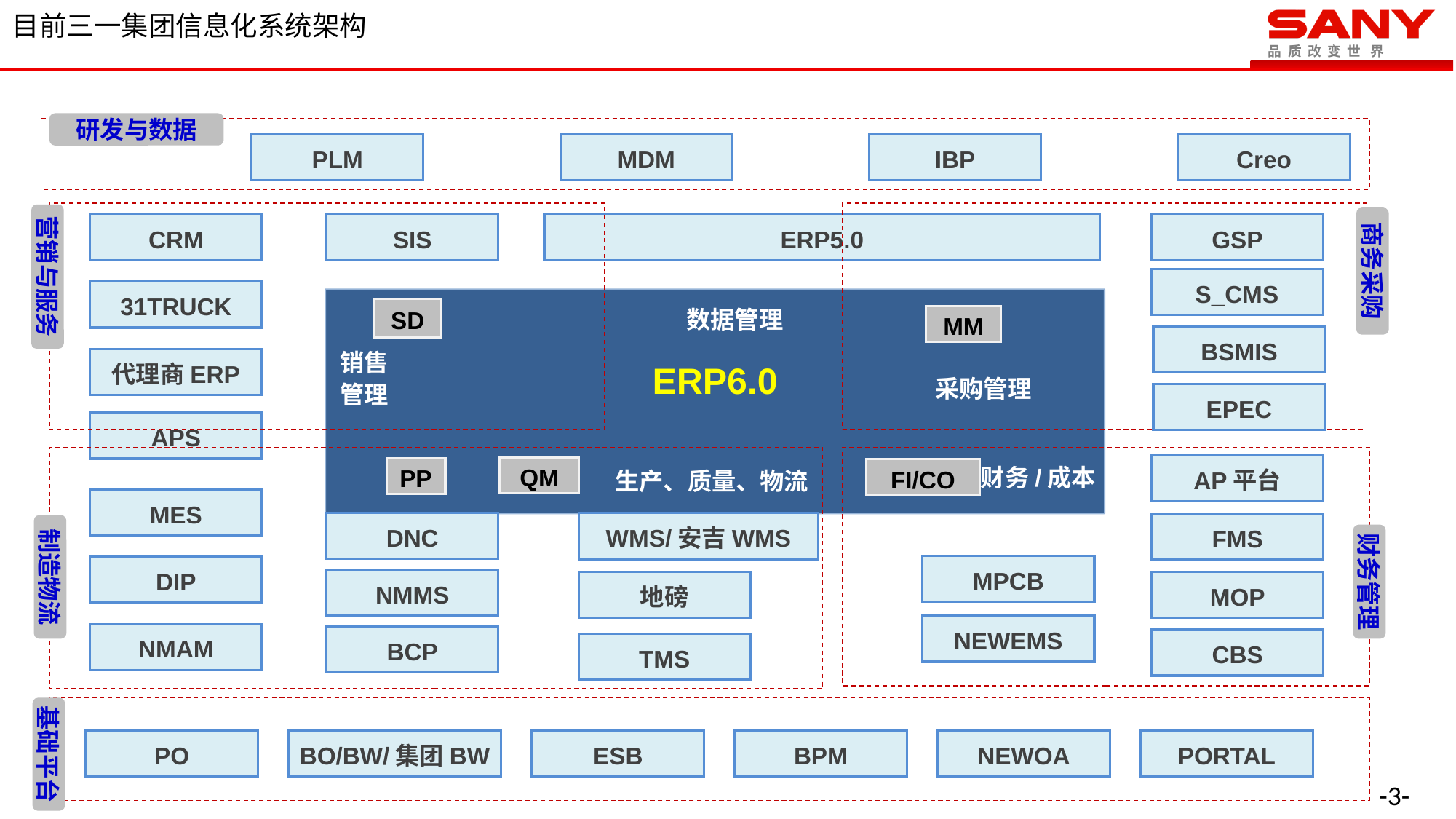

目前三一集团信息化系统架构
研发与数据

PLM
MDM
IBP
Creo

营销与服务
商务采购
CRM
SIS
ERP5.0
GSP
S_CMS
31TRUCK
ERP6.0

数据管理
SD
MM
销售管理
BSMIS
采购管理
代理商ERP
EPEC
APS

财务/成本
AP平台
QM
PP
生产、质量、物流
FI/CO
MES
DNC
WMS/安吉WMS
FMS
制造物流
财务管理
MPCB
DIP
NMMS
MOP
地磅
NEWEMS
NMAM
BCP
CBS
TMS

基础平台
PO
BO/BW/集团BW
ESB
BPM
NEWOA
PORTAL